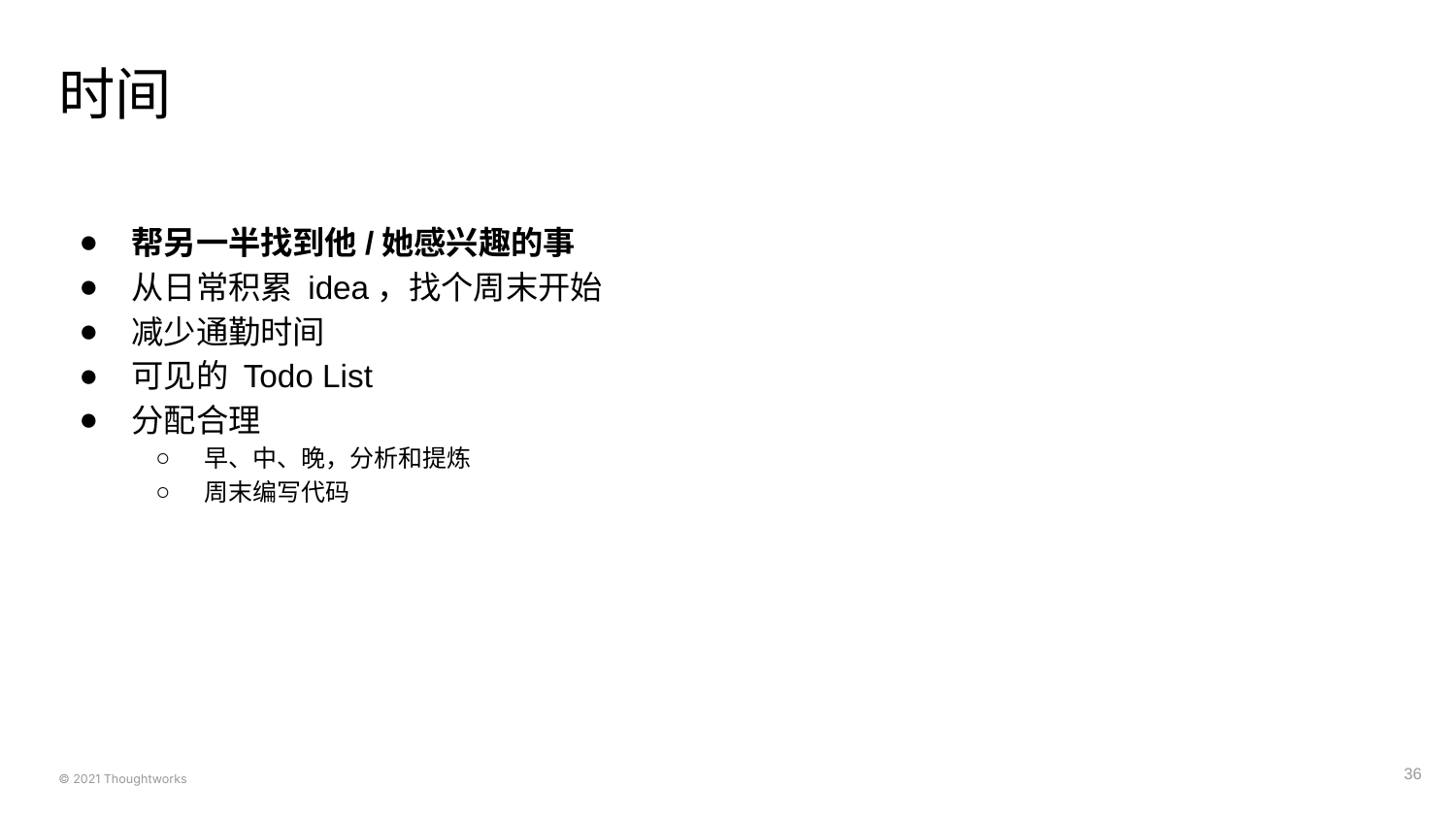

# 时间

帮另一半找到他/她感兴趣的事
从日常积累 idea，找个周末开始
减少通勤时间
可见的 Todo List
分配合理
早、中、晚，分析和提炼
周末编写代码
36